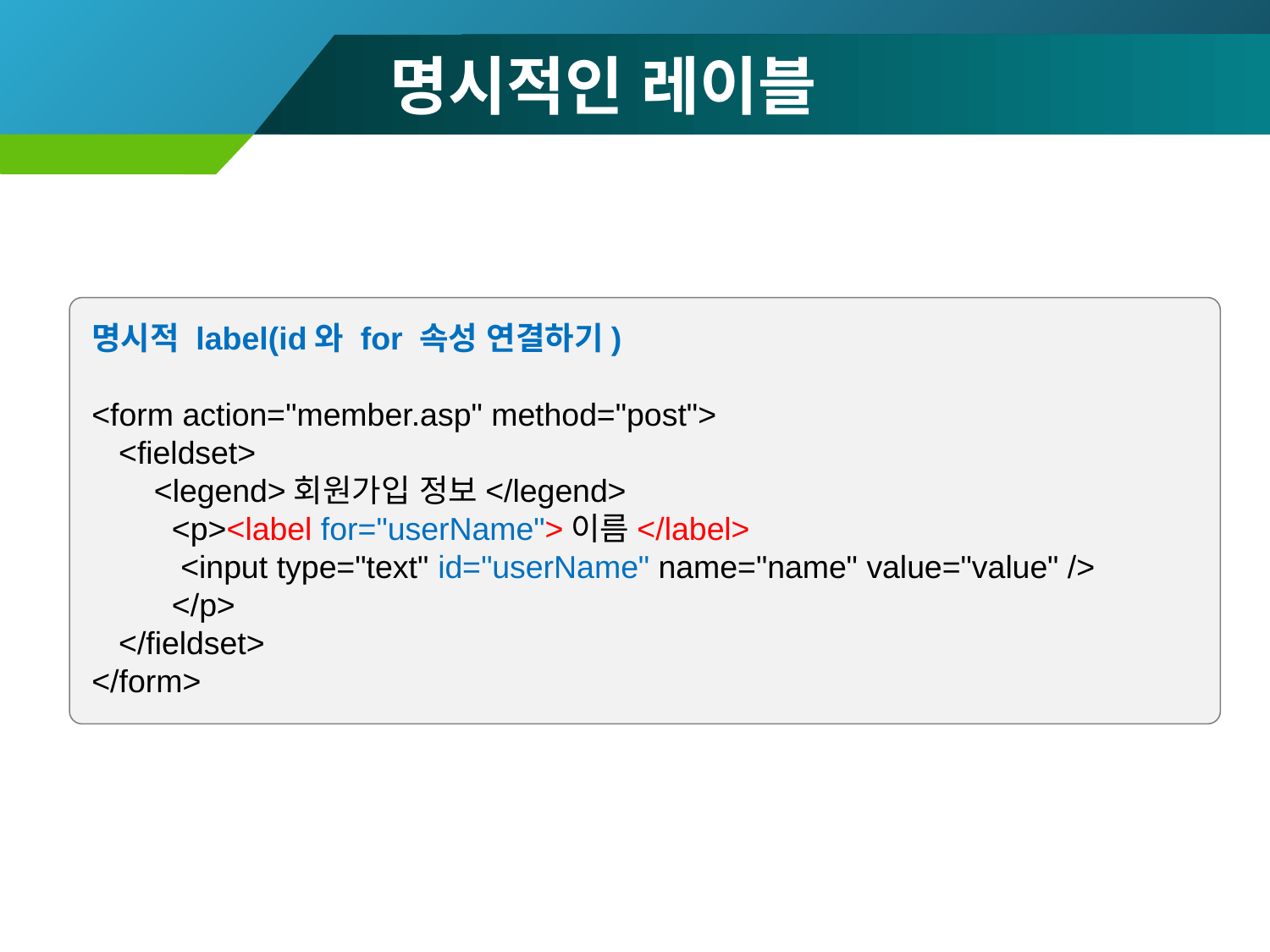

# 명시적인 레이블

명시적 label(id와 for 속성 연결하기)

<form action="member.asp" method="post">
   <fieldset>
       <legend>회원가입 정보</legend>
         <p><label for="userName">이름</label>
          <input type="text" id="userName" name="name" value="value" />
         </p>
   </fieldset>
</form>